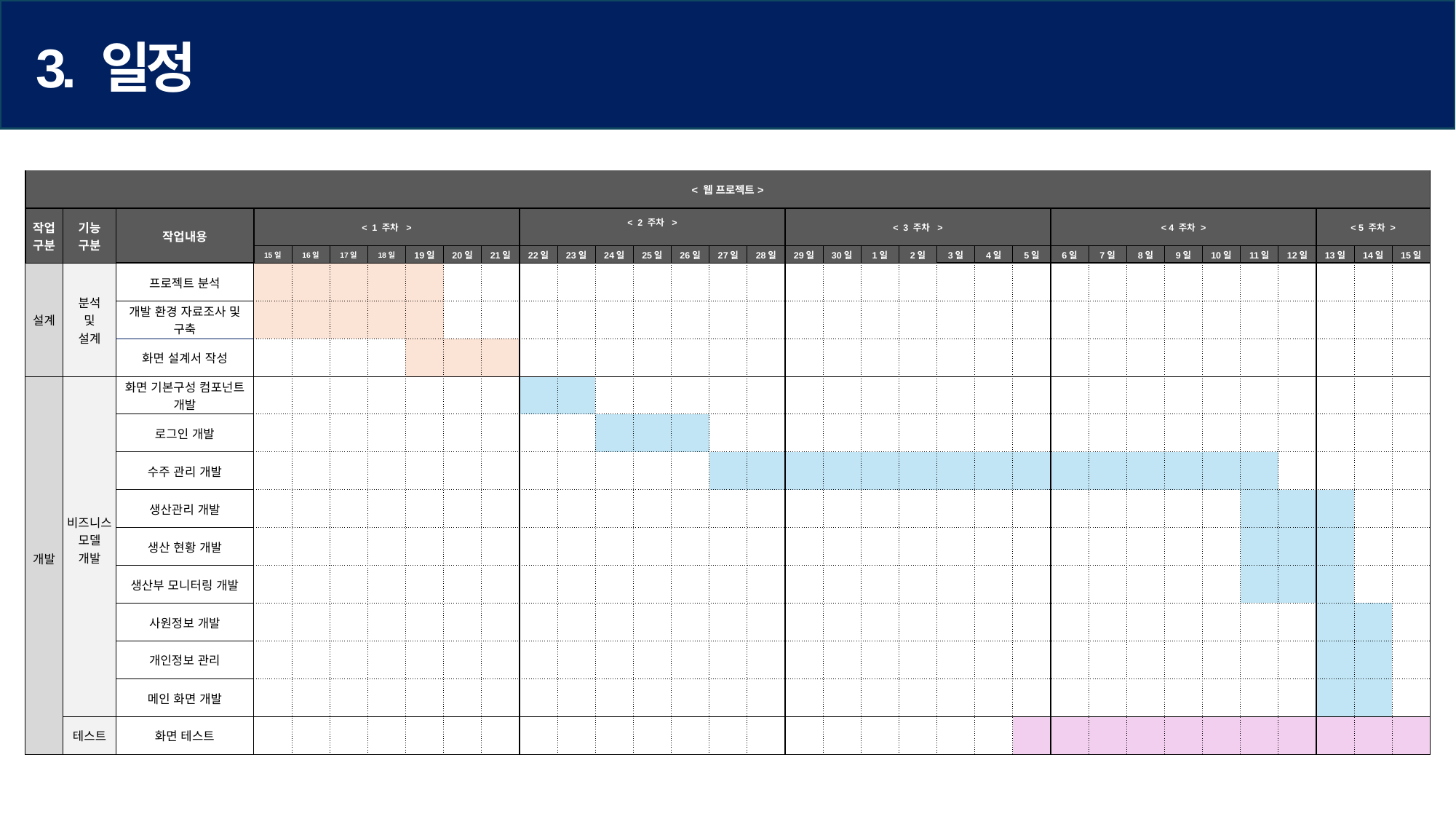

3. 일정
| < 웹 프로젝트> |  |  |  |  |  |  |  |  |  |  |  |  |  |  |  |  |  |  |  |  |  |  |  |  |  |  |  |  |  |  |  |  |  |
| --- | --- | --- | --- | --- | --- | --- | --- | --- | --- | --- | --- | --- | --- | --- | --- | --- | --- | --- | --- | --- | --- | --- | --- | --- | --- | --- | --- | --- | --- | --- | --- | --- | --- |
| 작업 구분 | 기능 구분 | 작업내용 | < 1 주차 > |  |  |  |  |  |  | < 2 주차 > |  |  |  |  |  |  | < 3 주차 > |  |  |  |  |  |  | < 4 주차 > |  |  |  |  |  |  | < 5 주차 > |  |  |
|  |  |  | 15일 | 16일 | 17일 | 18일 | 19일 | 20일 | 21일 | 22일 | 23일 | 24일 | 25일 | 26일 | 27일 | 28일 | 29일 | 30일 | 1일 | 2일 | 3일 | 4일 | 5일 | 6일 | 7일 | 8일 | 9일 | 10일 | 11일 | 12일 | 13일 | 14일 | 15일 |
| 설계 | 분석 및 설계 | 프로젝트 분석 |  |  |  |  |  |  |  |  |  |  |  |  |  |  |  |  |  |  |  |  |  |  |  |  |  |  |  |  |  |  |  |
|  |  | 개발 환경 자료조사 및 구축 |  |  |  |  |  |  |  |  |  |  |  |  |  |  |  |  |  |  |  |  |  |  |  |  |  |  |  |  |  |  |  |
|  |  | 화면 설계서 작성 |  |  |  |  |  |  |  |  |  |  |  |  |  |  |  |  |  |  |  |  |  |  |  |  |  |  |  |  |  |  |  |
| 개발 | 비즈니스 모델 개발 | 화면 기본구성 컴포넌트 개발 |  |  |  |  |  |  |  |  |  |  |  |  |  |  |  |  |  |  |  |  |  |  |  |  |  |  |  |  |  |  |  |
|  |  | 로그인 개발 |  |  |  |  |  |  |  |  |  |  |  |  |  |  |  |  |  |  |  |  |  |  |  |  |  |  |  |  |  |  |  |
|  |  | 수주 관리 개발 |  |  |  |  |  |  |  |  |  |  |  |  |  |  |  |  |  |  |  |  |  |  |  |  |  |  |  |  |  |  |  |
|  |  | 생산관리 개발 |  |  |  |  |  |  |  |  |  |  |  |  |  |  |  |  |  |  |  |  |  |  |  |  |  |  |  |  |  |  |  |
|  |  | 생산 현황 개발 |  |  |  |  |  |  |  |  |  |  |  |  |  |  |  |  |  |  |  |  |  |  |  |  |  |  |  |  |  |  |  |
|  |  | 생산부 모니터링 개발 |  |  |  |  |  |  |  |  |  |  |  |  |  |  |  |  |  |  |  |  |  |  |  |  |  |  |  |  |  |  |  |
|  |  | 사원정보 개발 |  |  |  |  |  |  |  |  |  |  |  |  |  |  |  |  |  |  |  |  |  |  |  |  |  |  |  |  |  |  |  |
|  |  | 개인정보 관리 |  |  |  |  |  |  |  |  |  |  |  |  |  |  |  |  |  |  |  |  |  |  |  |  |  |  |  |  |  |  |  |
|  |  | 메인 화면 개발 |  |  |  |  |  |  |  |  |  |  |  |  |  |  |  |  |  |  |  |  |  |  |  |  |  |  |  |  |  |  |  |
|  | 테스트 | 화면 테스트 |  |  |  |  |  |  |  |  |  |  |  |  |  |  |  |  |  |  |  |  |  |  |  |  |  |  |  |  |  |  |  |